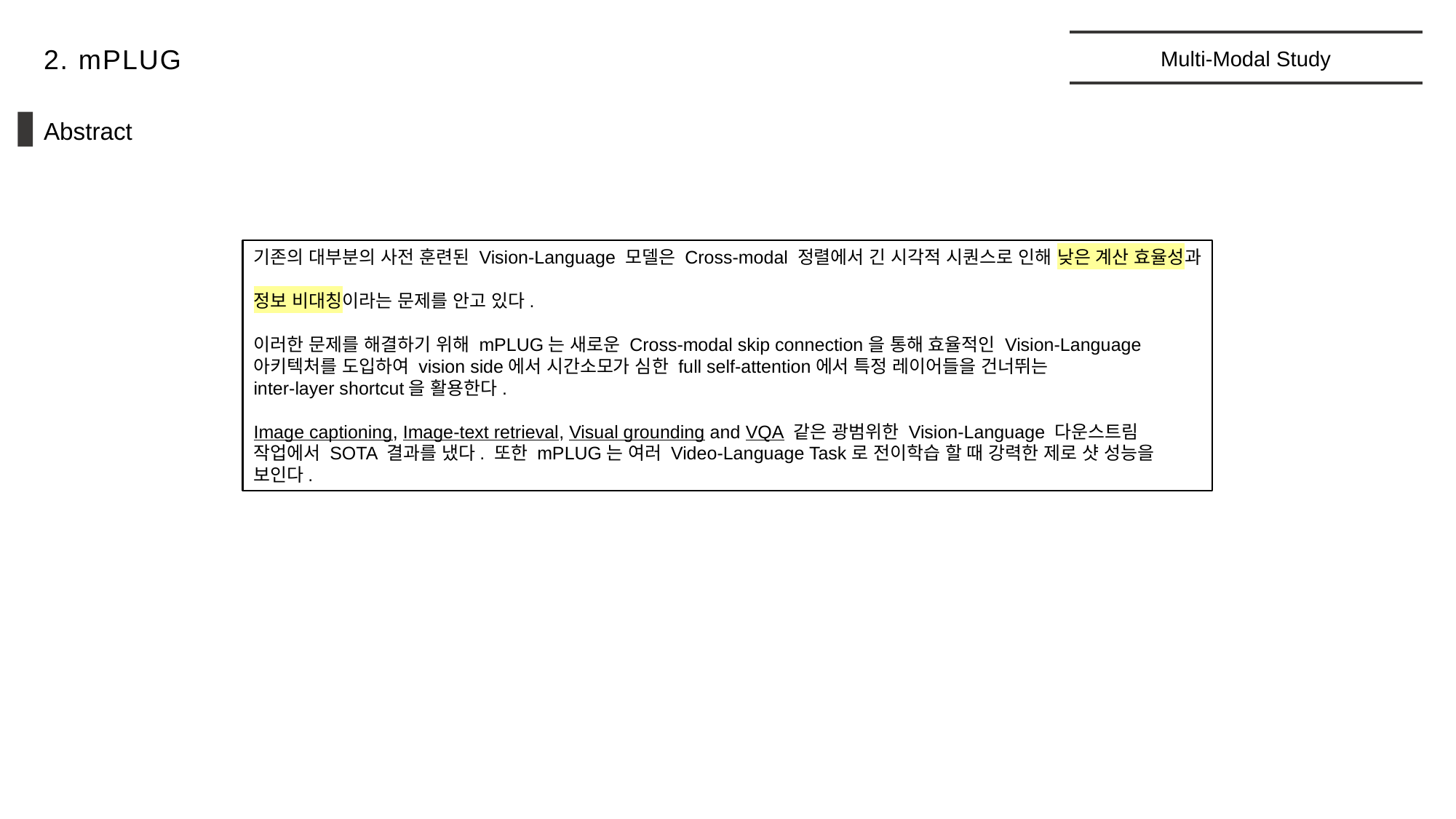

2. mPLUG
Multi-Modal Study
Abstract

기존의 대부분의 사전 훈련된 Vision-Language 모델은 Cross-modal 정렬에서 긴 시각적 시퀀스로 인해 낮은 계산 효율성과
정보 비대칭이라는 문제를 안고 있다.
이러한 문제를 해결하기 위해 mPLUG는 새로운 Cross-modal skip connection을 통해 효율적인 Vision-Language
아키텍처를 도입하여 vision side에서 시간소모가 심한 full self-attention에서 특정 레이어들을 건너뛰는
inter-layer shortcut을 활용한다.
Image captioning, Image-text retrieval, Visual grounding and VQA 같은 광범위한 Vision-Language 다운스트림 작업에서 SOTA 결과를 냈다. 또한 mPLUG는 여러 Video-Language Task로 전이학습 할 때 강력한 제로 샷 성능을 보인다.